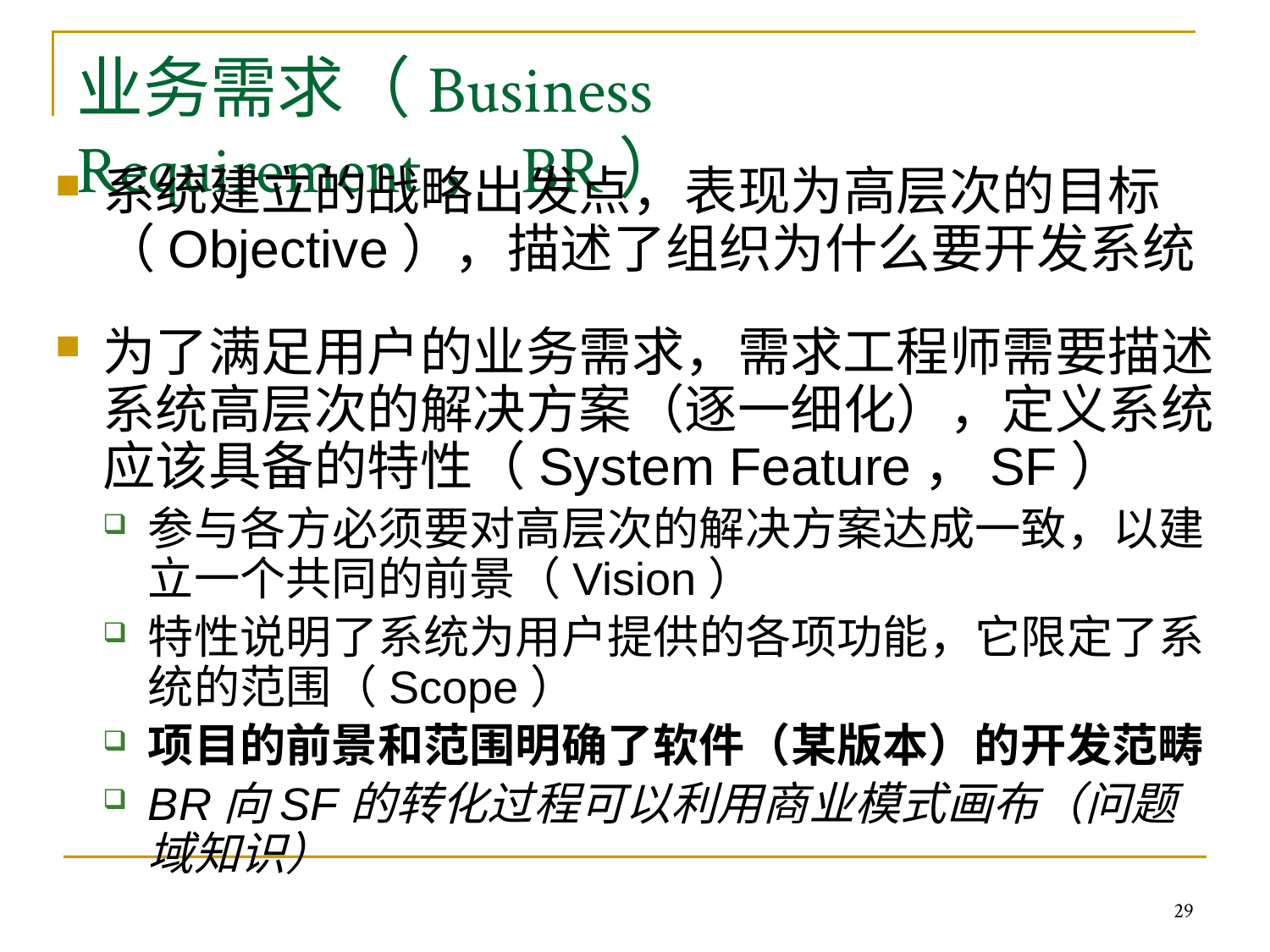

# 业务需求（Business Requirement，BR）
系统建立的战略出发点，表现为高层次的目标（Objective），描述了组织为什么要开发系统

为了满足用户的业务需求，需求工程师需要描述系统高层次的解决方案（逐一细化），定义系统应该具备的特性（System Feature，SF）
参与各方必须要对高层次的解决方案达成一致，以建立一个共同的前景（Vision）
特性说明了系统为用户提供的各项功能，它限定了系统的范围（Scope）
项目的前景和范围明确了软件（某版本）的开发范畴
BR向SF的转化过程可以利用商业模式画布（问题域知识）
29